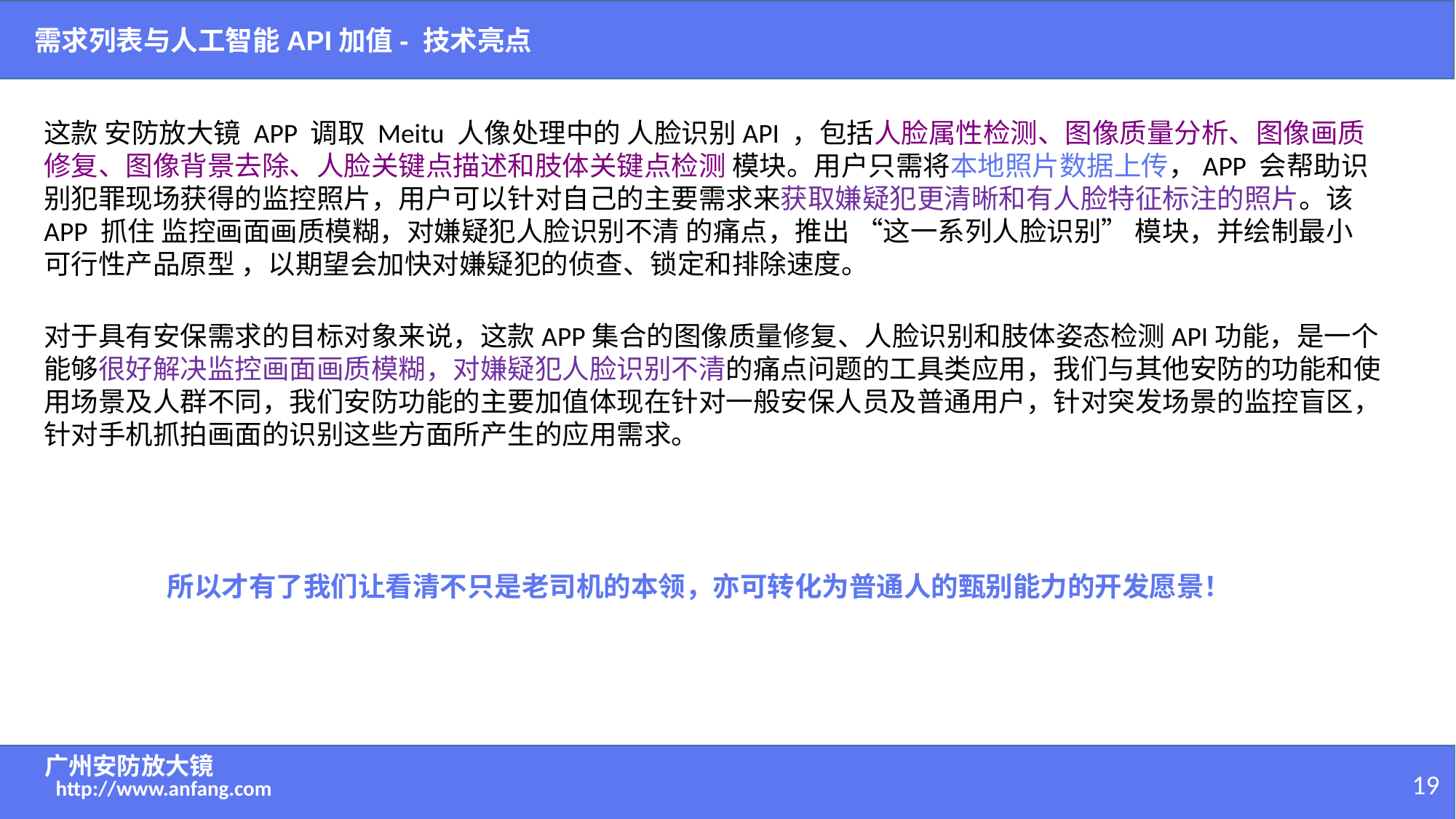

需求列表与人工智能API加值- 技术亮点
这款 安防放大镜 APP 调取 Meitu 人像处理中的 人脸识别API ，包括人脸属性检测、图像质量分析、图像画质修复、图像背景去除、人脸关键点描述和肢体关键点检测 模块。用户只需将本地照片数据上传，APP 会帮助识别犯罪现场获得的监控照片，用户可以针对自己的主要需求来获取嫌疑犯更清晰和有人脸特征标注的照片。该 APP 抓住 监控画面画质模糊，对嫌疑犯人脸识别不清 的痛点，推出 “这一系列人脸识别” 模块，并绘制最小可行性产品原型 ，以期望会加快对嫌疑犯的侦查、锁定和排除速度。
对于具有安保需求的目标对象来说，这款APP集合的图像质量修复、人脸识别和肢体姿态检测API功能，是一个能够很好解决监控画面画质模糊，对嫌疑犯人脸识别不清的痛点问题的工具类应用，我们与其他安防的功能和使用场景及人群不同，我们安防功能的主要加值体现在针对一般安保人员及普通用户，针对突发场景的监控盲区，针对手机抓拍画面的识别这些方面所产生的应用需求。
所以才有了我们让看清不只是老司机的本领，亦可转化为普通人的甄别能力的开发愿景！

广州安防放大镜
19
http://www.anfang.com